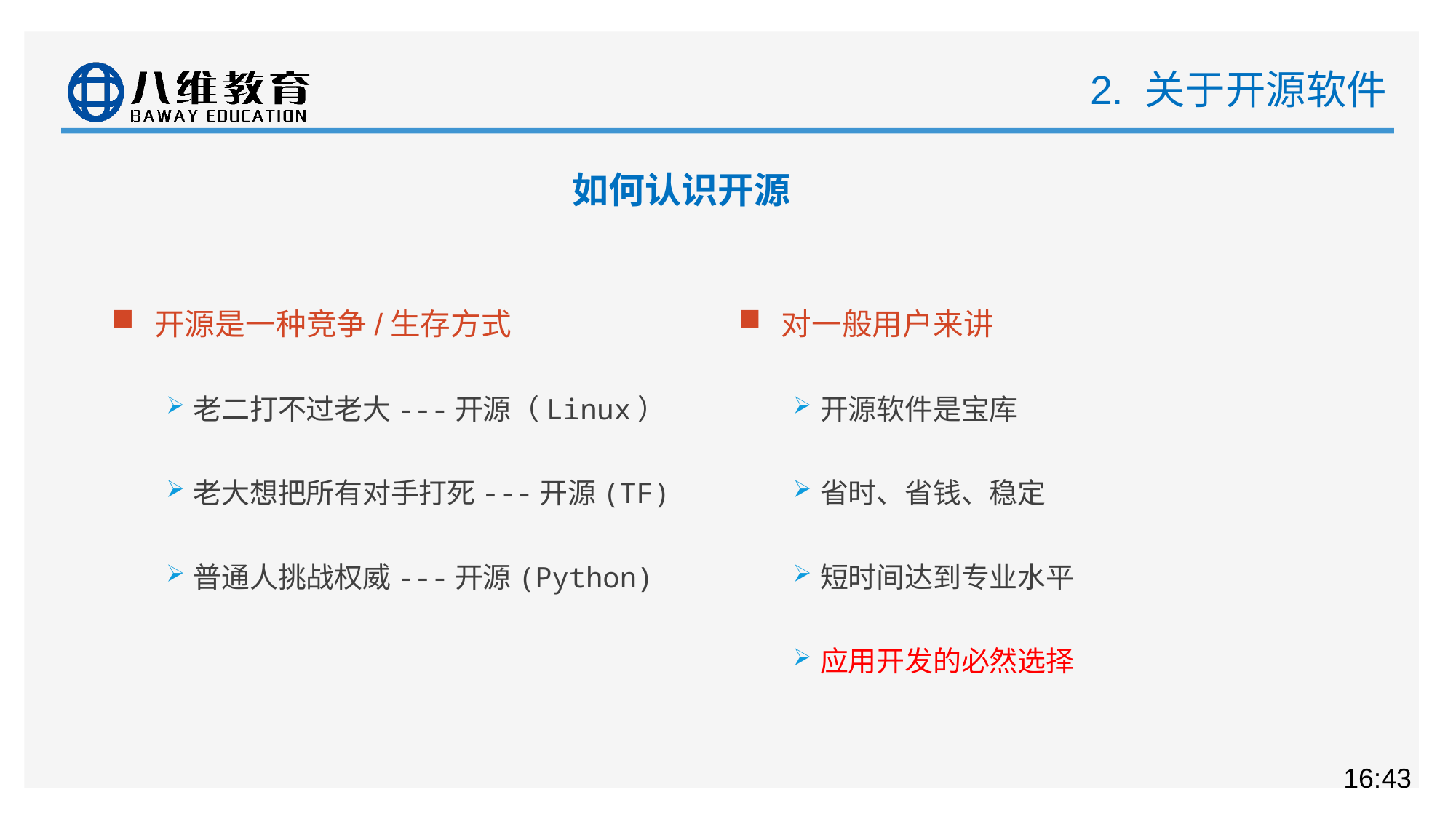

# 2. 关于开源软件
如何认识开源
开源是一种竞争/生存方式
老二打不过老大---开源（Linux）
老大想把所有对手打死---开源(TF)
普通人挑战权威---开源(Python)
对一般用户来讲
开源软件是宝库
省时、省钱、稳定
短时间达到专业水平
应用开发的必然选择